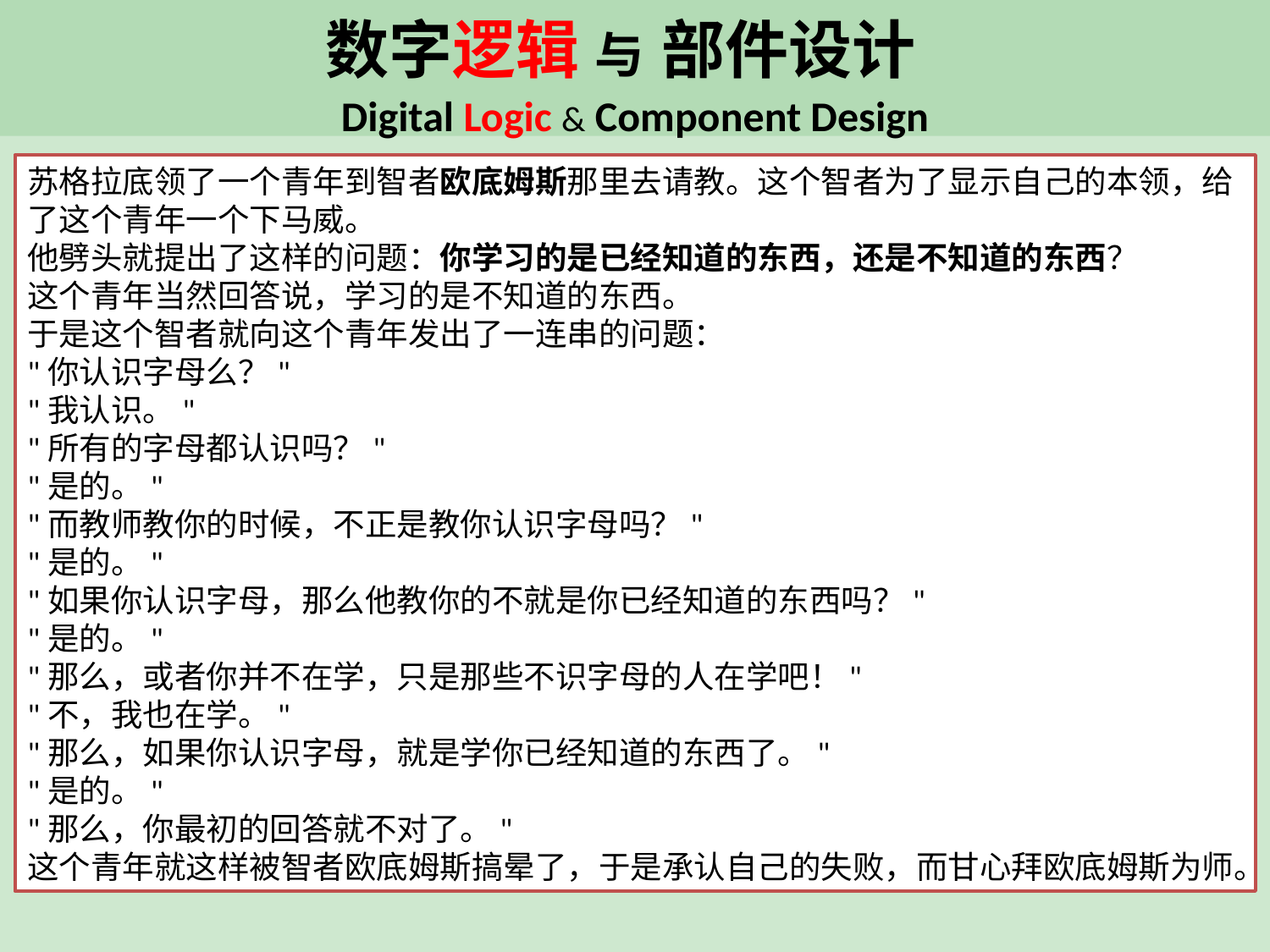

# 数字逻辑 与 部件设计 Digital Logic & Component Design
苏格拉底领了一个青年到智者欧底姆斯那里去请教。这个智者为了显示自己的本领，给了这个青年一个下马威。
他劈头就提出了这样的问题：你学习的是已经知道的东西，还是不知道的东西？
这个青年当然回答说，学习的是不知道的东西。
于是这个智者就向这个青年发出了一连串的问题：
"你认识字母么？"
"我认识。"
"所有的字母都认识吗？"
"是的。"
"而教师教你的时候，不正是教你认识字母吗？"
"是的。"
"如果你认识字母，那么他教你的不就是你已经知道的东西吗？"
"是的。"
"那么，或者你并不在学，只是那些不识字母的人在学吧！"
"不，我也在学。"
"那么，如果你认识字母，就是学你已经知道的东西了。"
"是的。"
"那么，你最初的回答就不对了。"
这个青年就这样被智者欧底姆斯搞晕了，于是承认自己的失败，而甘心拜欧底姆斯为师。